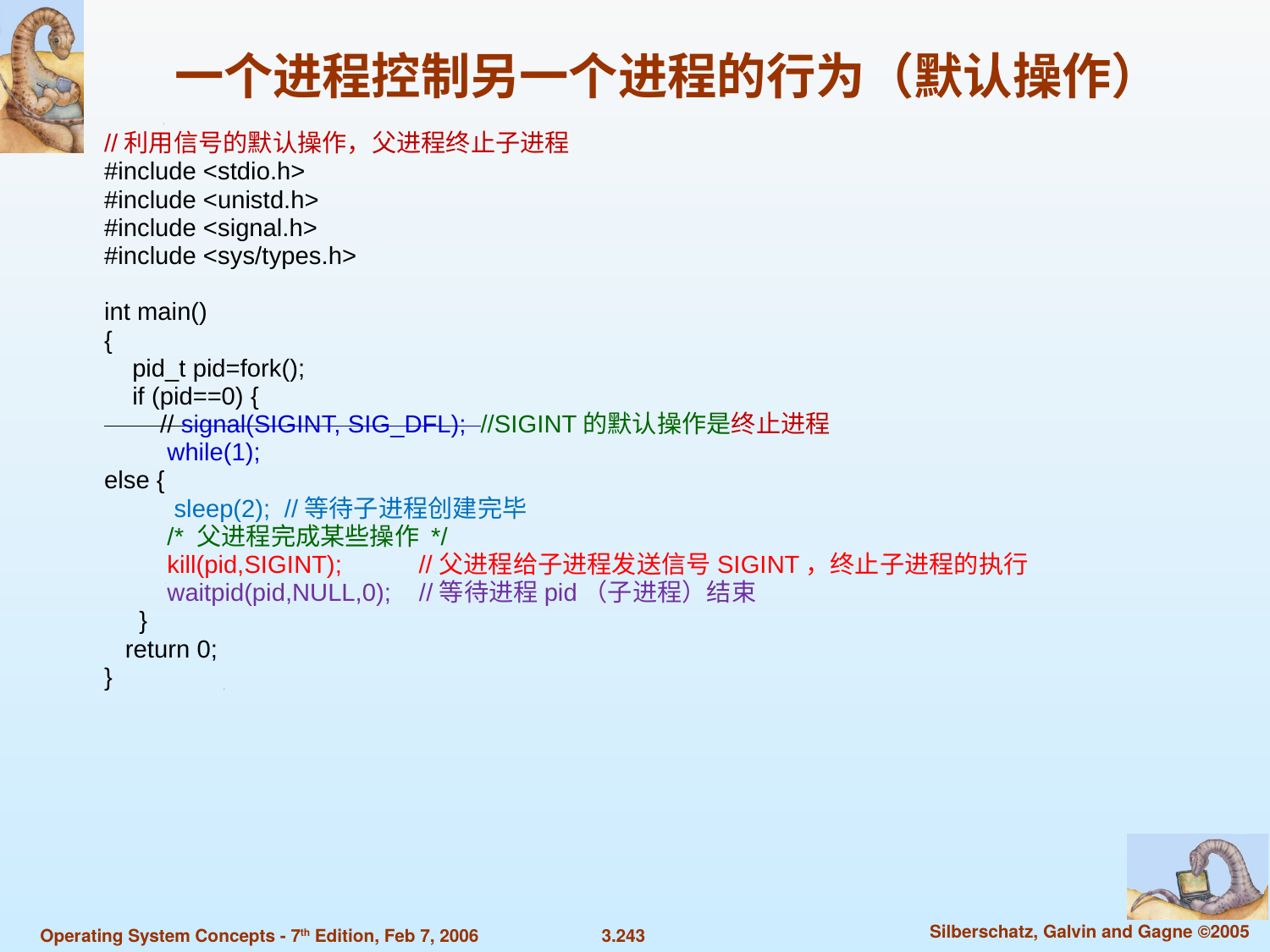

一个进程控制另一个进程的行为（默认操作）
//利用信号的默认操作，父进程终止子进程
#include <stdio.h>
#include <unistd.h>
#include <signal.h>
#include <sys/types.h>

int main()
{
    pid_t pid=fork();
    if (pid==0) {
        // signal(SIGINT, SIG_DFL);  //SIGINT的默认操作是终止进程
         while(1);
else {
          sleep(2);  //等待子进程创建完毕
         /* 父进程完成某些操作 */
         kill(pid,SIGINT);           //父进程给子进程发送信号SIGINT，终止子进程的执行
         waitpid(pid,NULL,0);    //等待进程pid（子进程）结束
     }
   return 0;
}